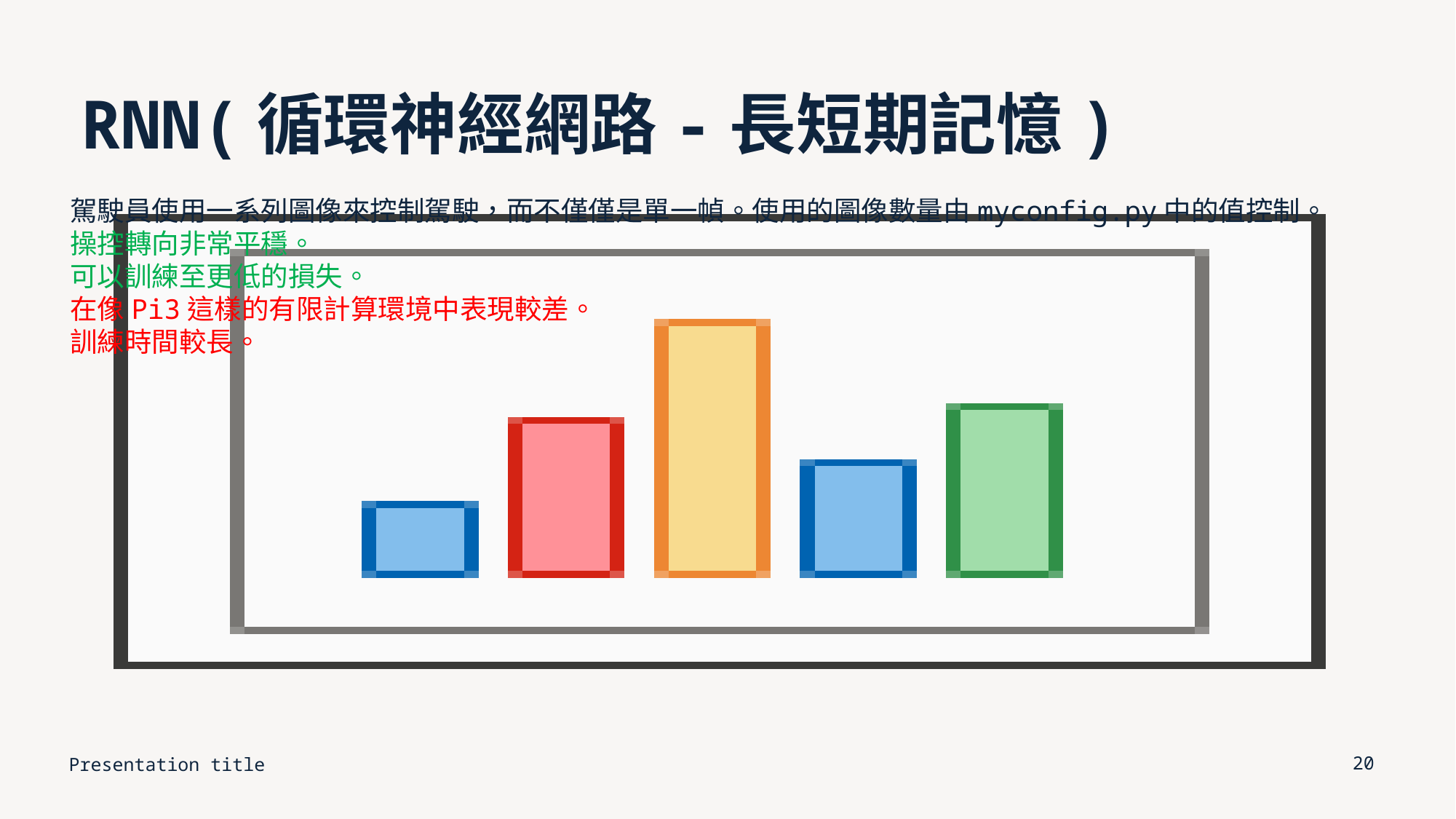

# RNN(循環神經網路-長短期記憶)
駕駛員使用一系列圖像來控制駕駛，而不僅僅是單一幀。使用的圖像數量由myconfig.py中的值控制。
操控轉向非常平穩。
可以訓練至更低的損失。
在像Pi3這樣的有限計算環境中表現較差。
訓練時間較長。
Presentation title
20